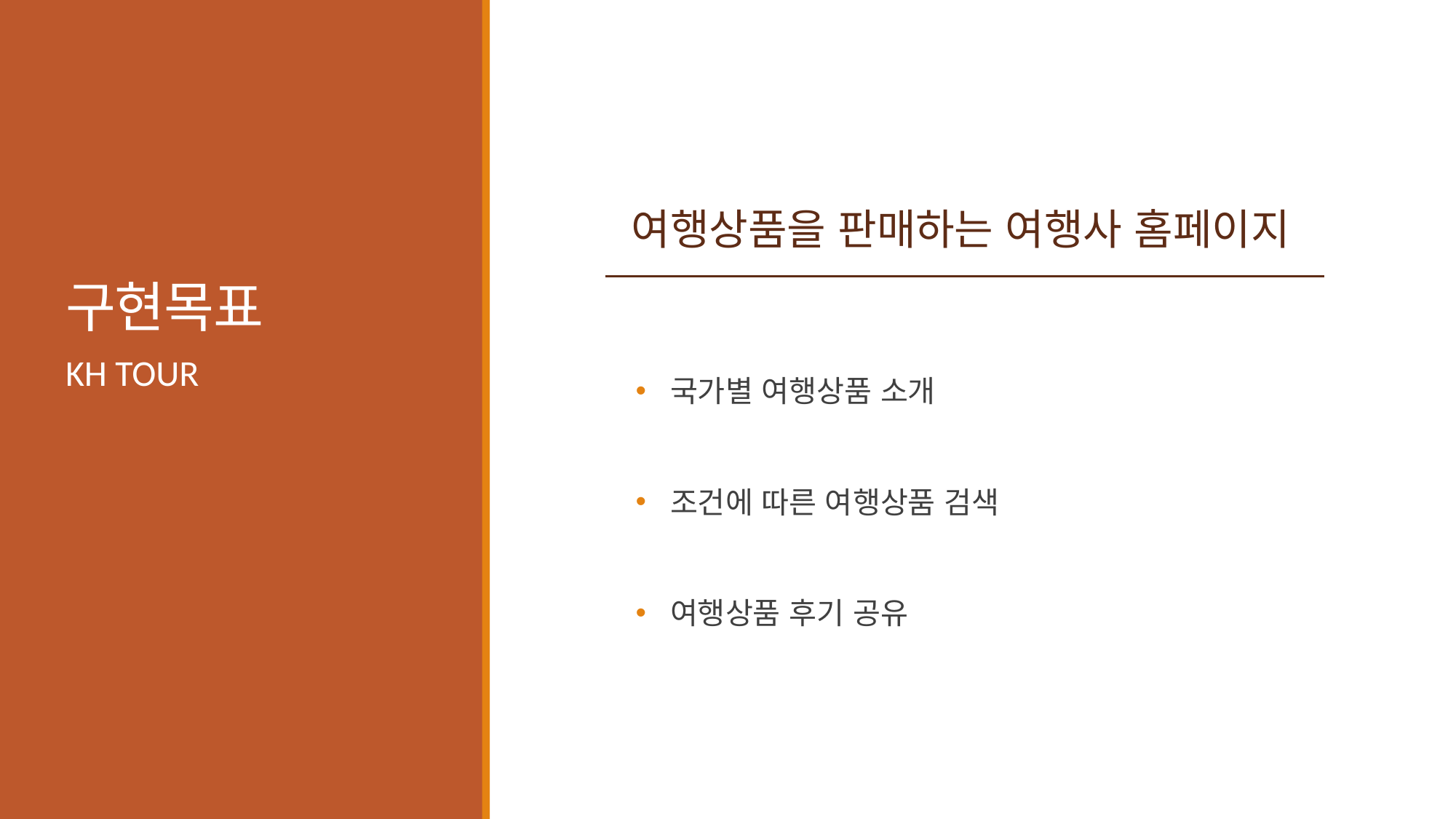

# 구현목표
여행상품을 판매하는 여행사 홈페이지

  국가별 여행상품 소개
  조건에 따른 여행상품 검색
  여행상품 후기 공유
KH TOUR